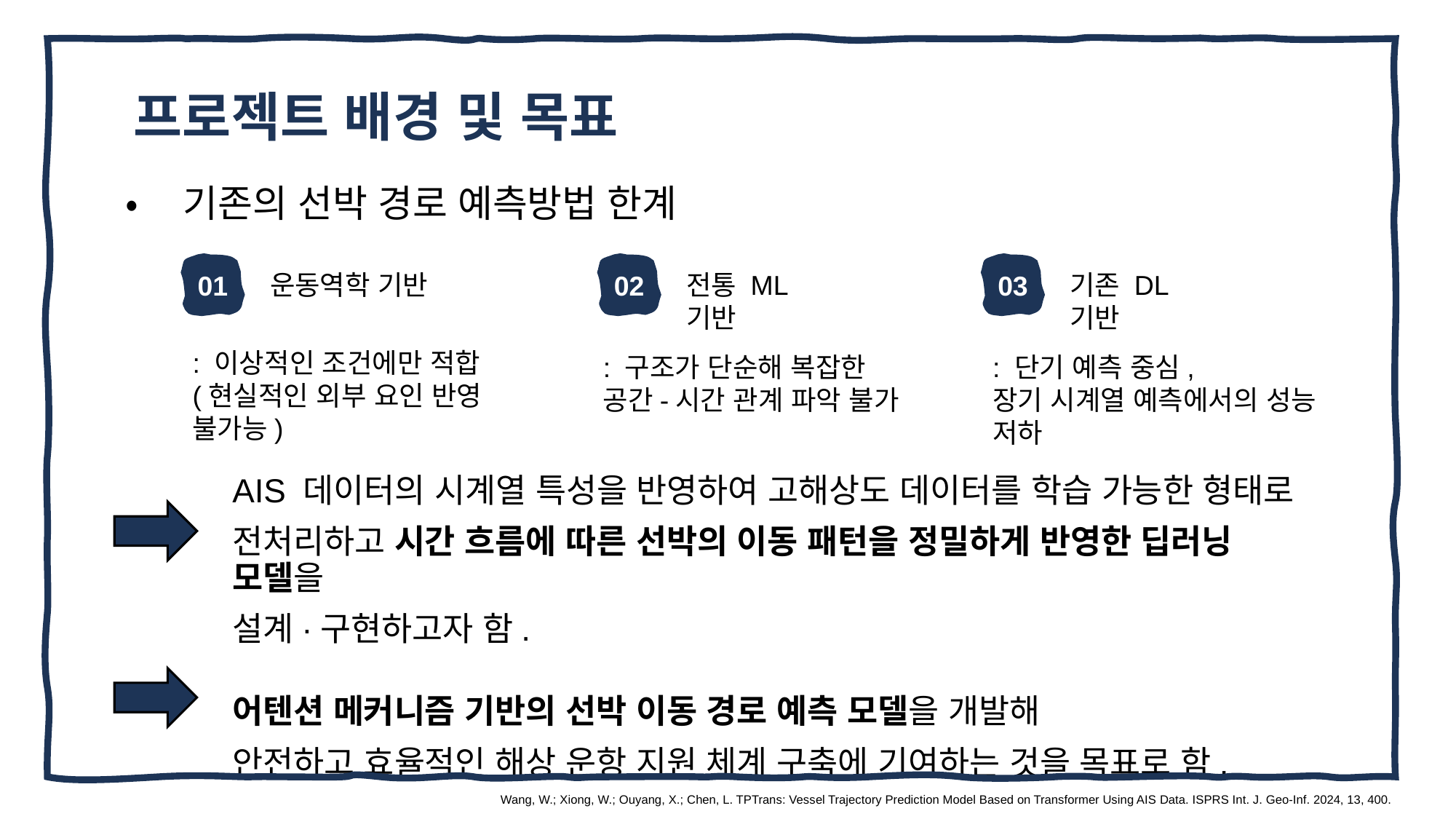

프로젝트 배경 및 목표
# 프로젝트 배경 및 필요성

• 기존의 선박 경로 예측방법 한계

01
02
03
운동역학 기반
전통 ML 기반
기존 DL 기반
: 이상적인 조건에만 적합
(현실적인 외부 요인 반영 불가능)
: 구조가 단순해 복잡한
공간-시간 관계 파악 불가
: 단기 예측 중심,
장기 시계열 예측에서의 성능 저하
AIS 데이터의 시계열 특성을 반영하여 고해상도 데이터를 학습 가능한 형태로
전처리하고 시간 흐름에 따른 선박의 이동 패턴을 정밀하게 반영한 딥러닝 모델을
설계·구현하고자 함.

어텐션 메커니즘 기반의 선박 이동 경로 예측 모델을 개발해
안전하고 효율적인 해상 운항 지원 체계 구축에 기여하는 것을 목표로 함.

Wang, W.; Xiong, W.; Ouyang, X.; Chen, L. TPTrans: Vessel Trajectory Prediction Model Based on Transformer Using AIS Data. ISPRS Int. J. Geo-Inf. 2024, 13, 400.